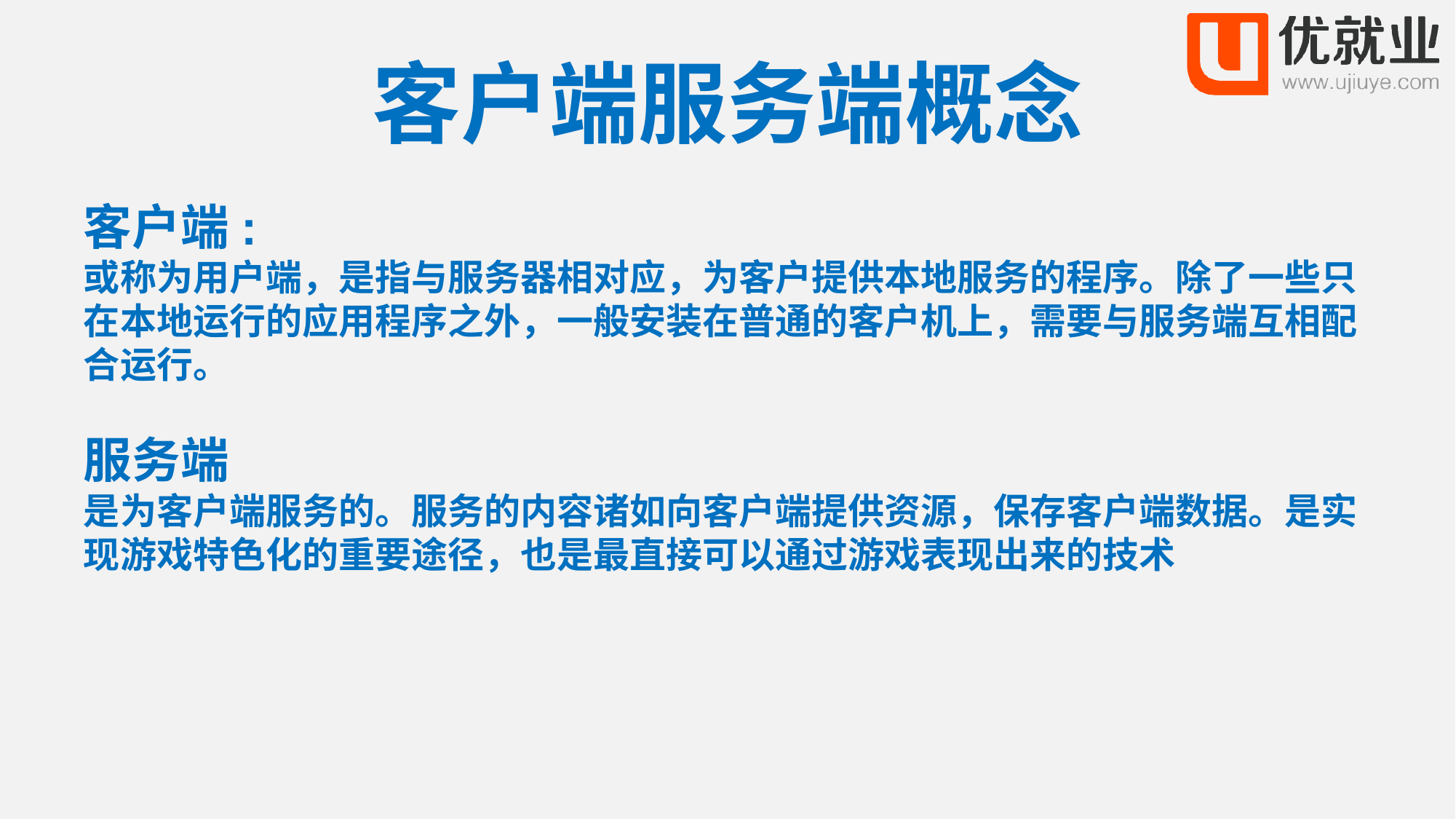

客户端:
或称为用户端，是指与服务器相对应，为客户提供本地服务的程序。除了一些只在本地运行的应用程序之外，一般安装在普通的客户机上，需要与服务端互相配合运行。

服务端
是为客户端服务的。服务的内容诸如向客户端提供资源，保存客户端数据。是实现游戏特色化的重要途径，也是最直接可以通过游戏表现出来的技术

# 客户端服务端概念